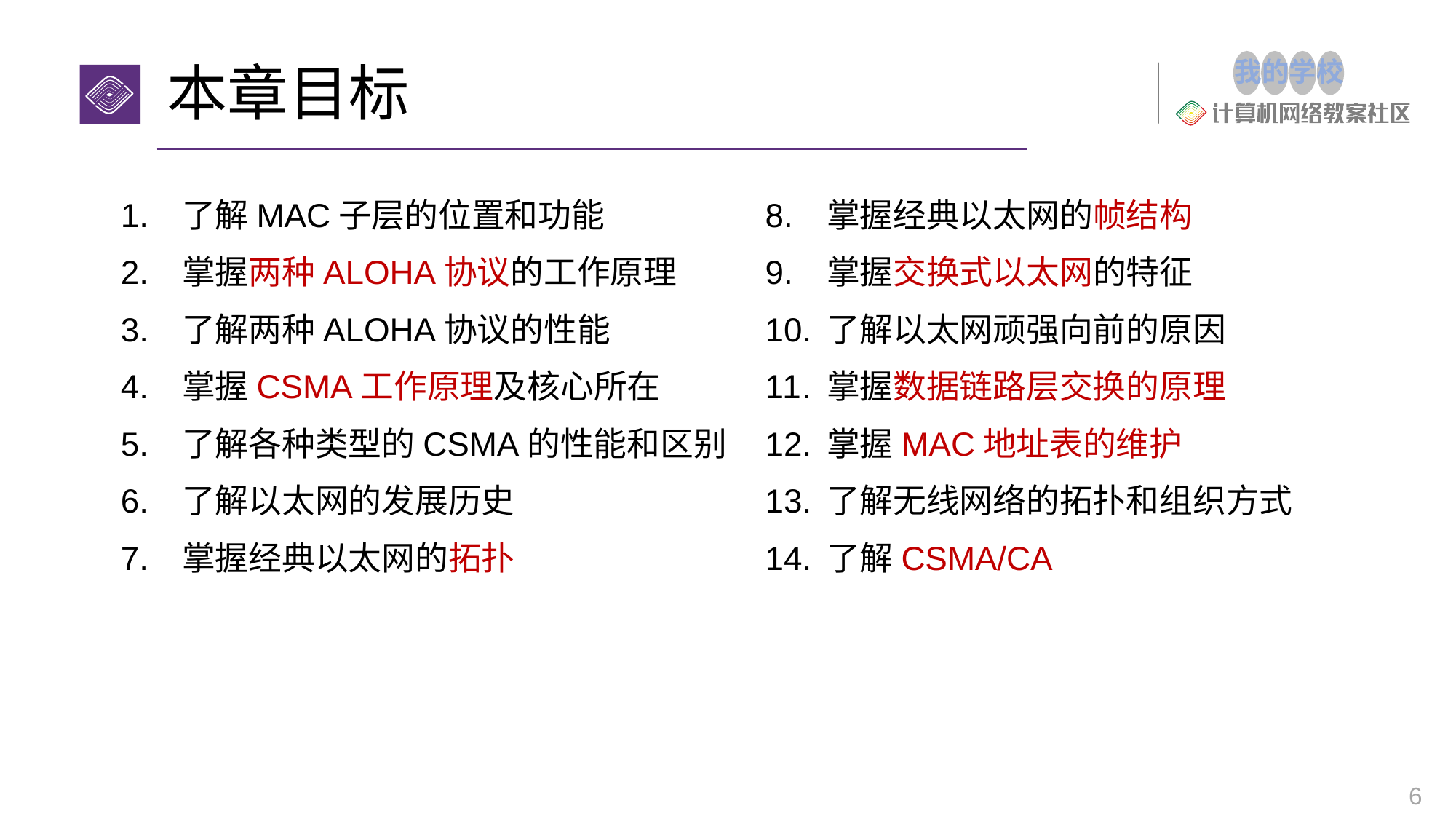

# 本章目标
了解MAC子层的位置和功能
掌握两种ALOHA协议的工作原理
了解两种ALOHA协议的性能
掌握CSMA工作原理及核心所在
了解各种类型的CSMA的性能和区别
了解以太网的发展历史
掌握经典以太网的拓扑

掌握经典以太网的帧结构
掌握交换式以太网的特征
了解以太网顽强向前的原因
掌握数据链路层交换的原理
掌握MAC地址表的维护
了解无线网络的拓扑和组织方式
了解CSMA/CA

6